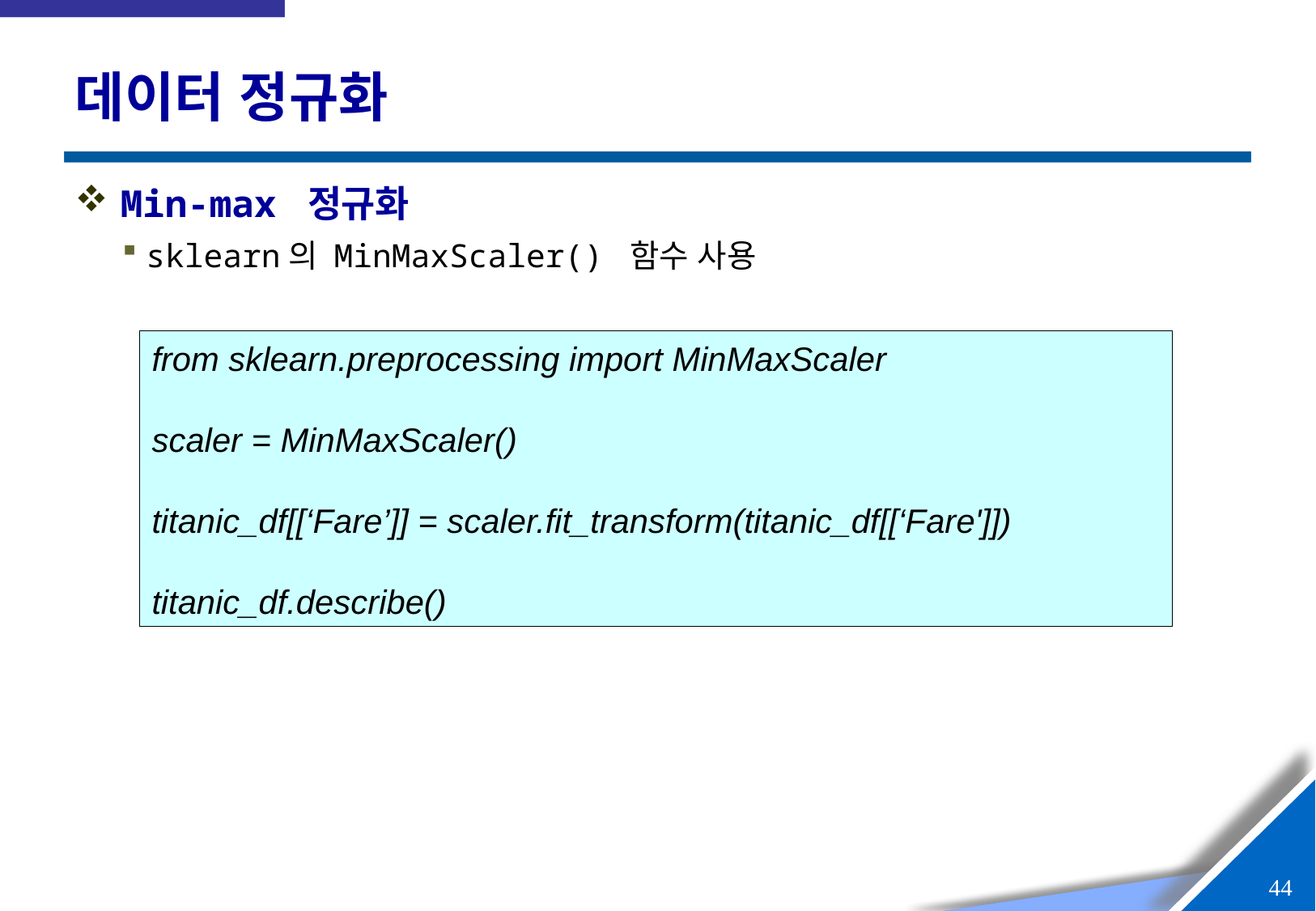

# 데이터 정규화
Min-max 정규화
sklearn의 MinMaxScaler() 함수 사용
from sklearn.preprocessing import MinMaxScaler

scaler = MinMaxScaler()

titanic_df[[‘Fare’]] = scaler.fit_transform(titanic_df[[‘Fare']])

titanic_df.describe()
44